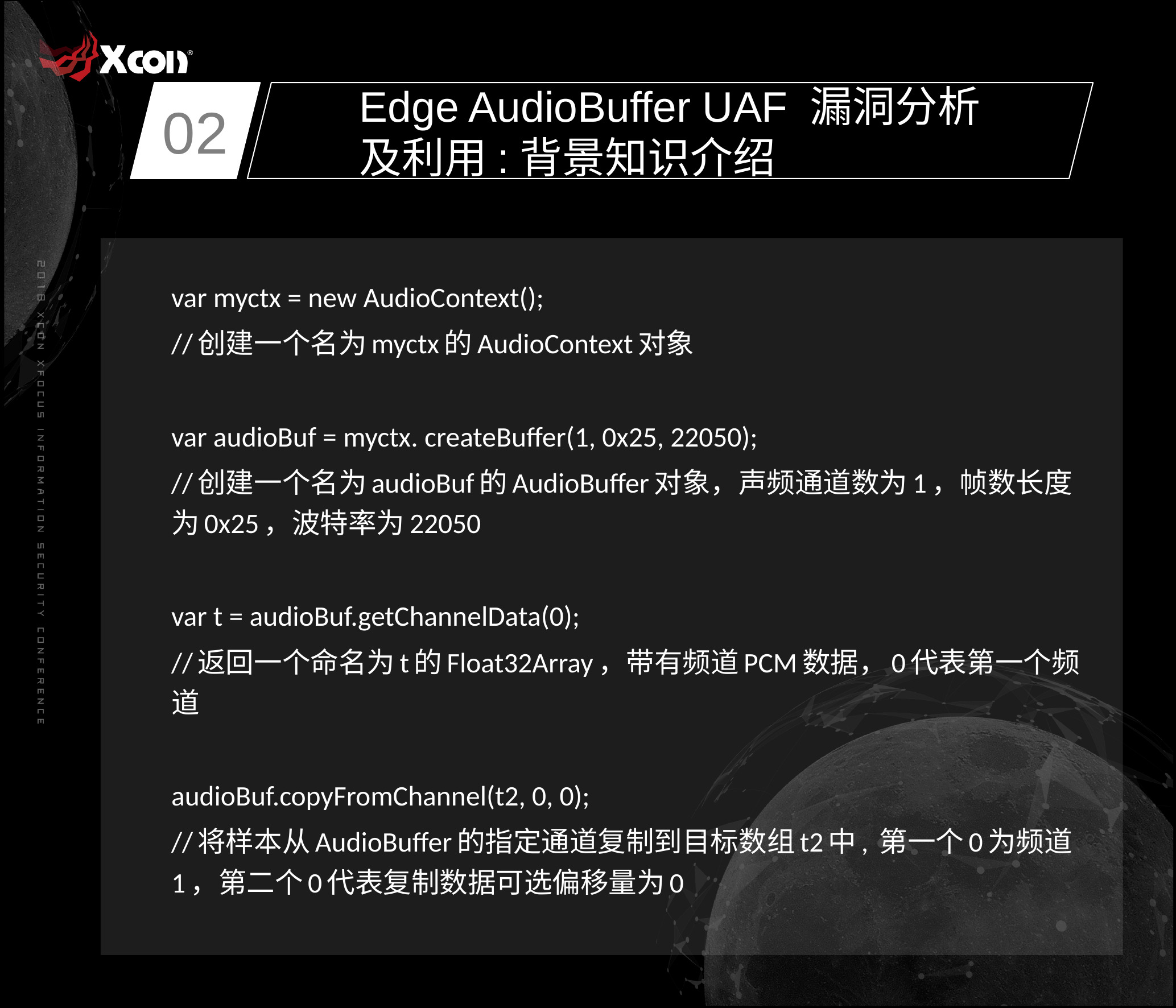

02
Edge AudioBuffer UAF 漏洞分析及利用:背景知识介绍

var myctx = new AudioContext();
//创建一个名为myctx的AudioContext对象

var audioBuf = myctx. createBuffer(1, 0x25, 22050);
//创建一个名为audioBuf的AudioBuffer对象，声频通道数为1，帧数长度为0x25，波特率为22050

var t = audioBuf.getChannelData(0);
//返回一个命名为t的Float32Array，带有频道PCM数据，0代表第一个频道

audioBuf.copyFromChannel(t2, 0, 0);
//将样本从AudioBuffer的指定通道复制到目标数组t2中, 第一个0为频道1，第二个0代表复制数据可选偏移量为0